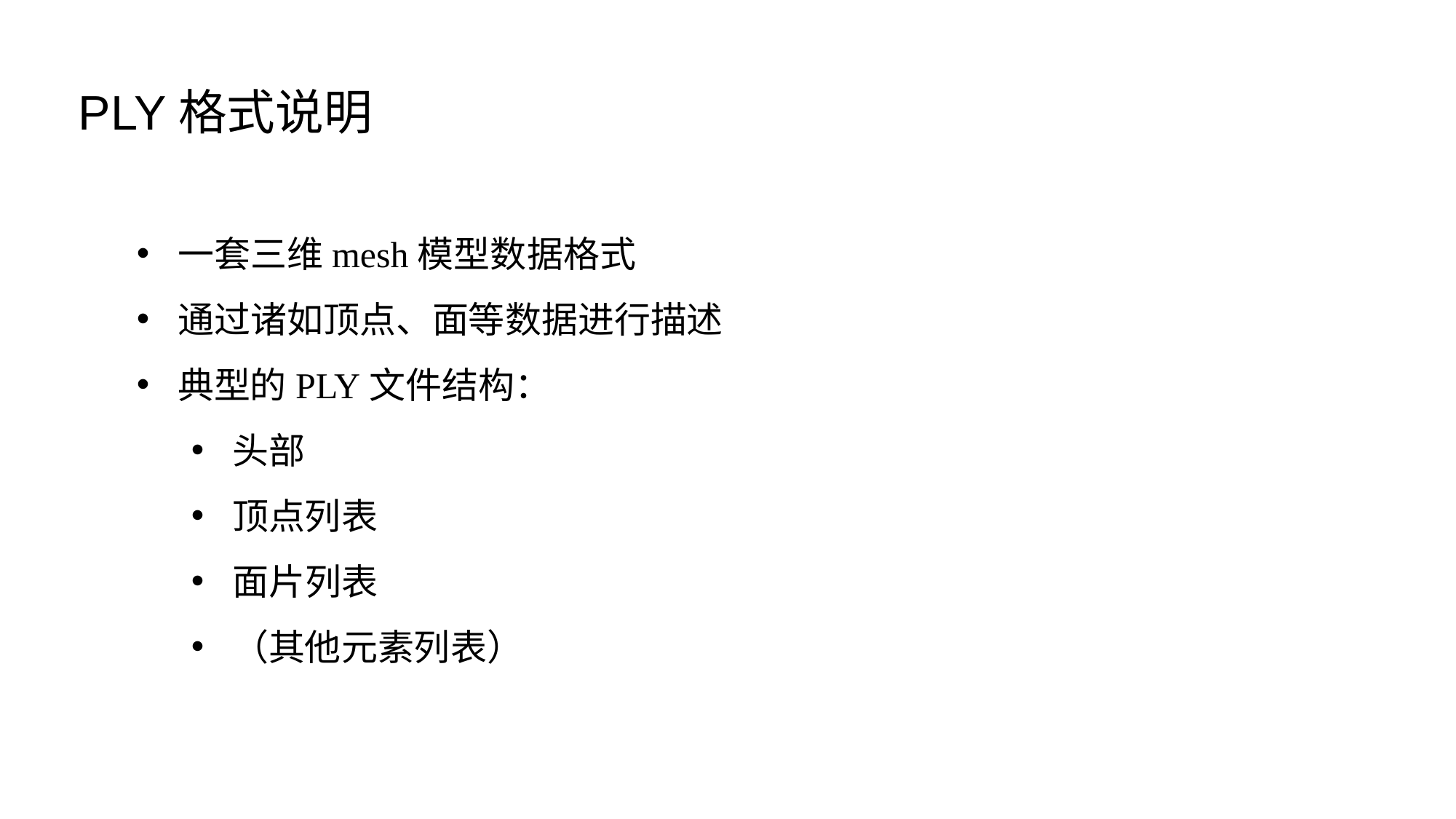

PLY格式说明
一套三维mesh模型数据格式
通过诸如顶点、面等数据进行描述
典型的PLY文件结构：
头部
顶点列表
面片列表
（其他元素列表）